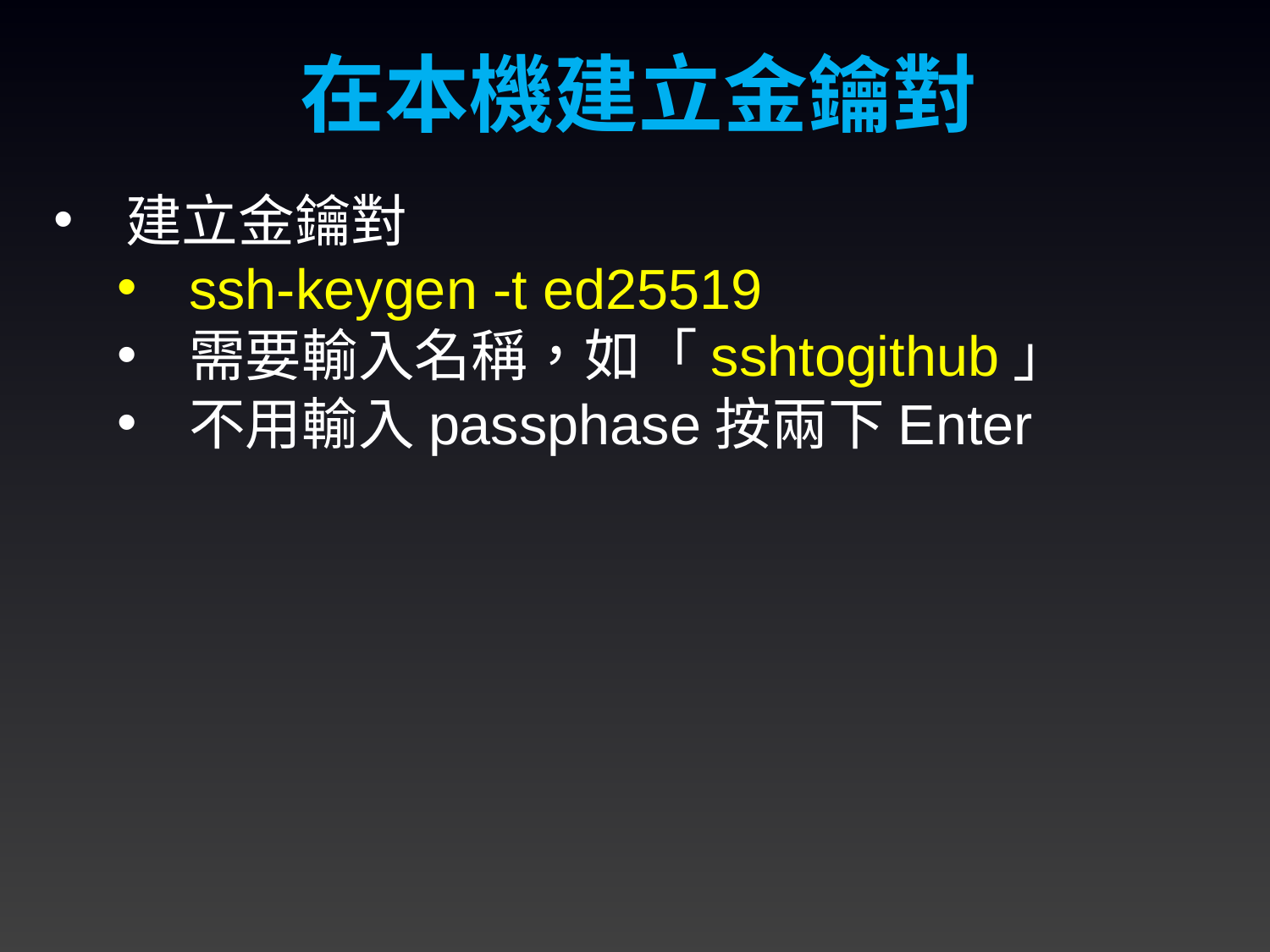

在本機建立金鑰對
建立金鑰對
ssh-keygen -t ed25519
需要輸入名稱，如「sshtogithub」
不用輸入passphase按兩下Enter